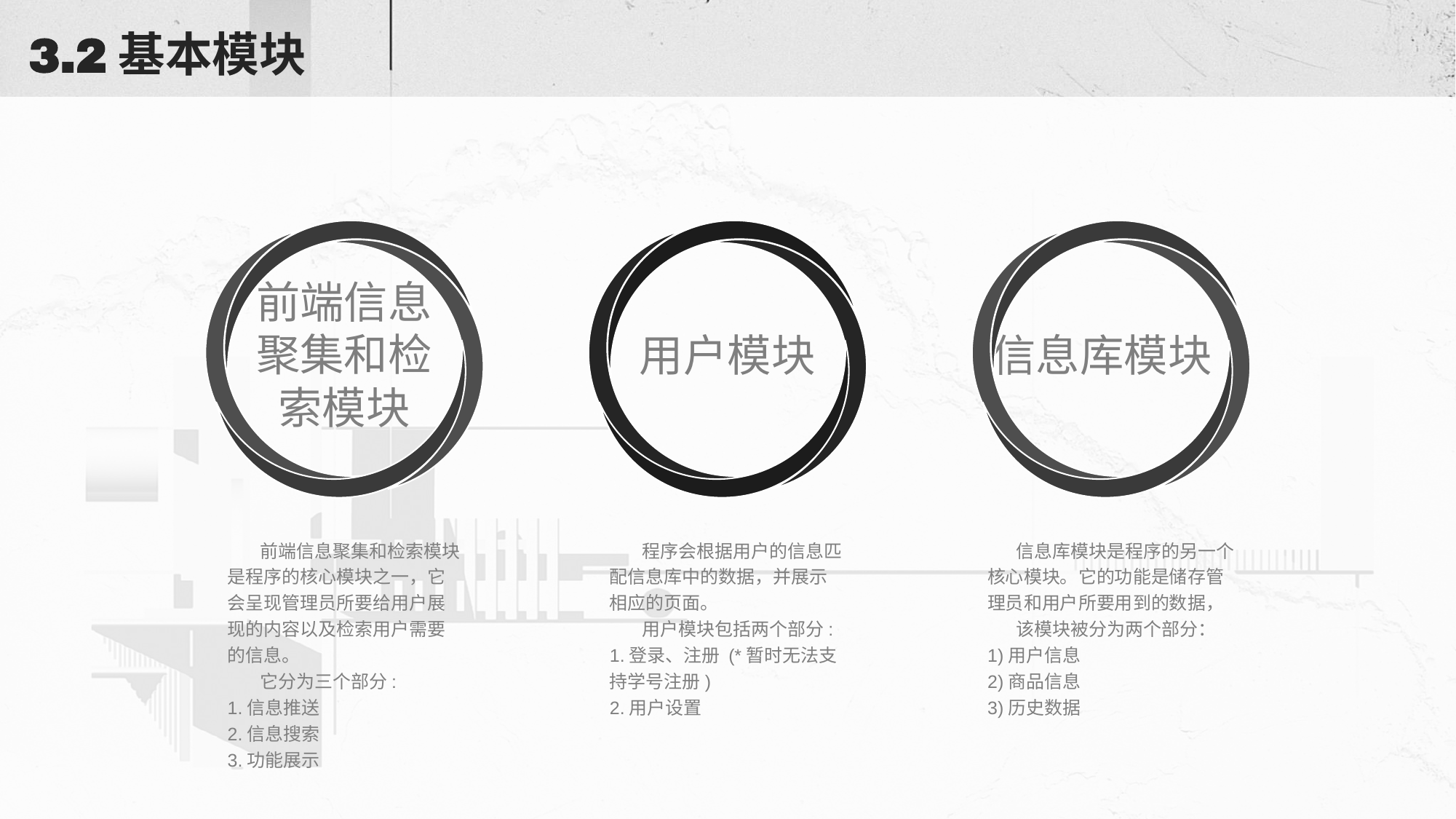

# 3.2基本模块

前端信息聚集和检索模块
用户模块
信息库模块
       前端信息聚集和检索模块是程序的核心模块之一，它会呈现管理员所要给用户展现的内容以及检索用户需要的信息。
       它分为三个部分:
1.信息推送
2.信息搜索
3.功能展示
       程序会根据用户的信息匹配信息库中的数据，并展示相应的页面。
       用户模块包括两个部分:
1.登录、注册 (*暂时无法支持学号注册)
2.用户设置
      信息库模块是程序的另一个核心模块。它的功能是储存管理员和用户所要用到的数据，
      该模块被分为两个部分：
1)用户信息
2)商品信息
3)历史数据